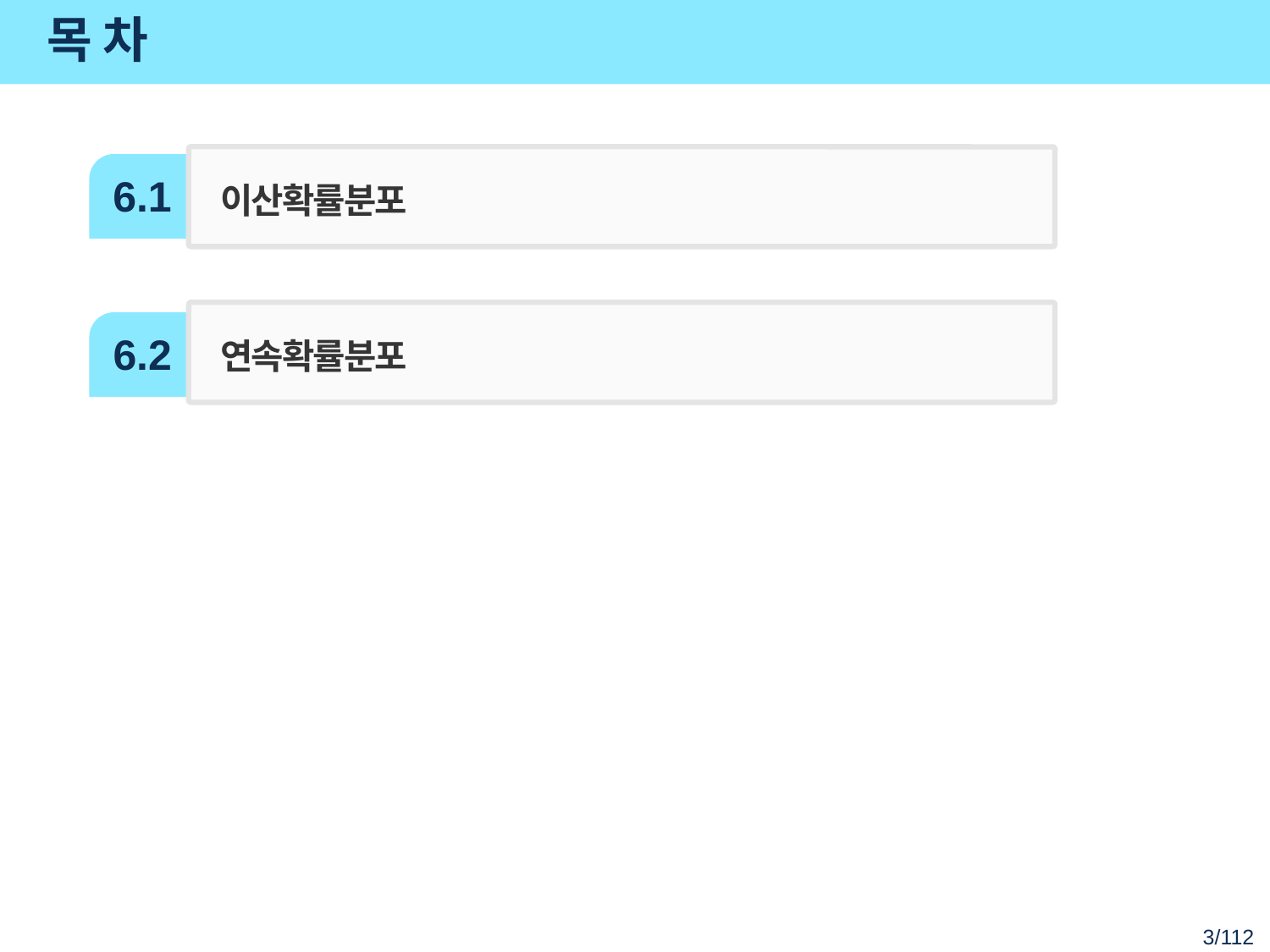

# 목 차

6.1
이산확률분포

연속확률분포
6.2